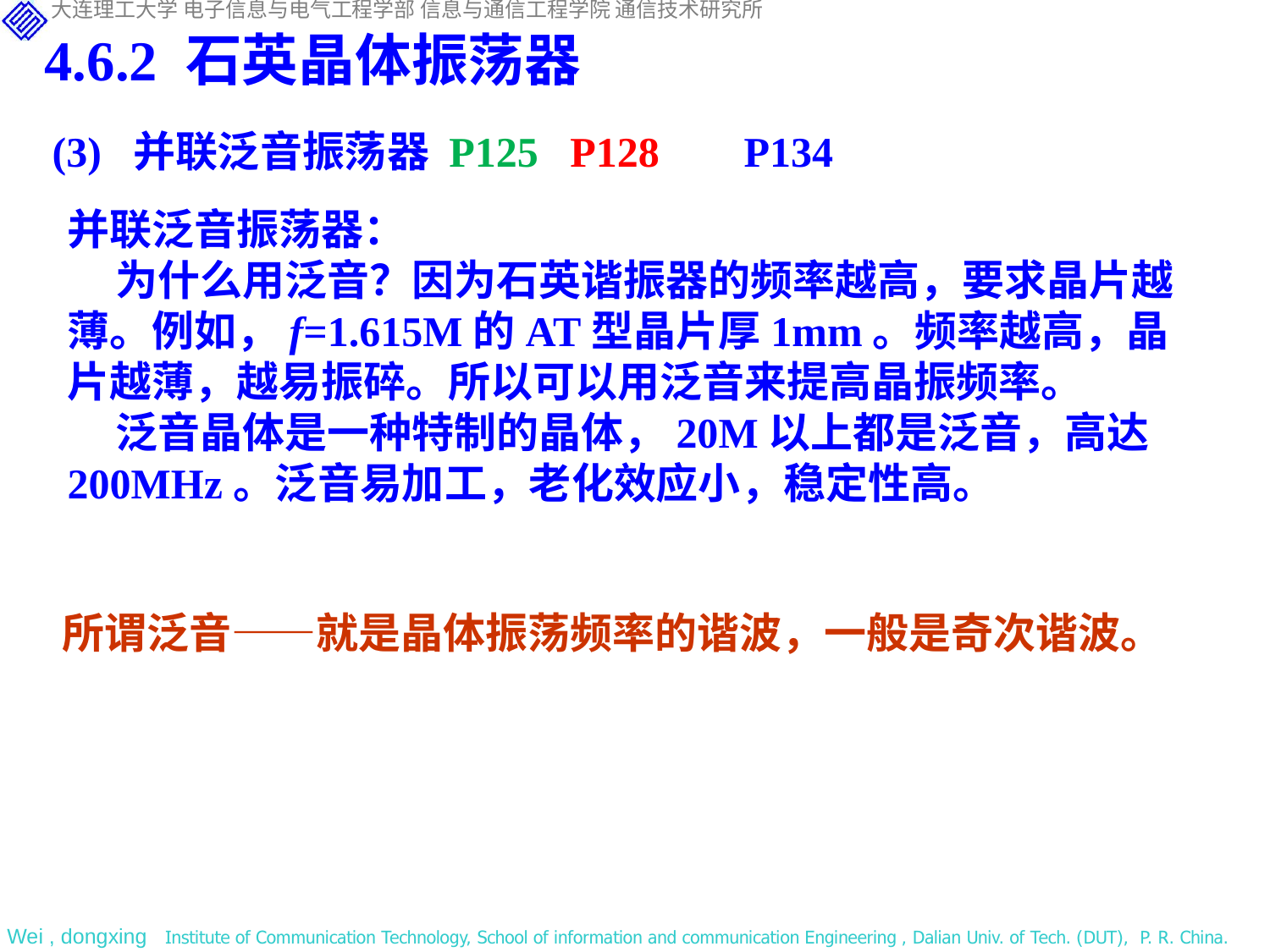

4.6.2 石英晶体振荡器
(3)  并联泛音振荡器 P125   P128        P134
并联泛音振荡器：
    为什么用泛音？因为石英谐振器的频率越高，要求晶片越薄。例如，f=1.615M的AT型晶片厚1mm。频率越高，晶片越薄，越易振碎。所以可以用泛音来提高晶振频率。
    泛音晶体是一种特制的晶体，20M以上都是泛音，高达200MHz。泛音易加工，老化效应小，稳定性高。
所谓泛音——就是晶体振荡频率的谐波，一般是奇次谐波。